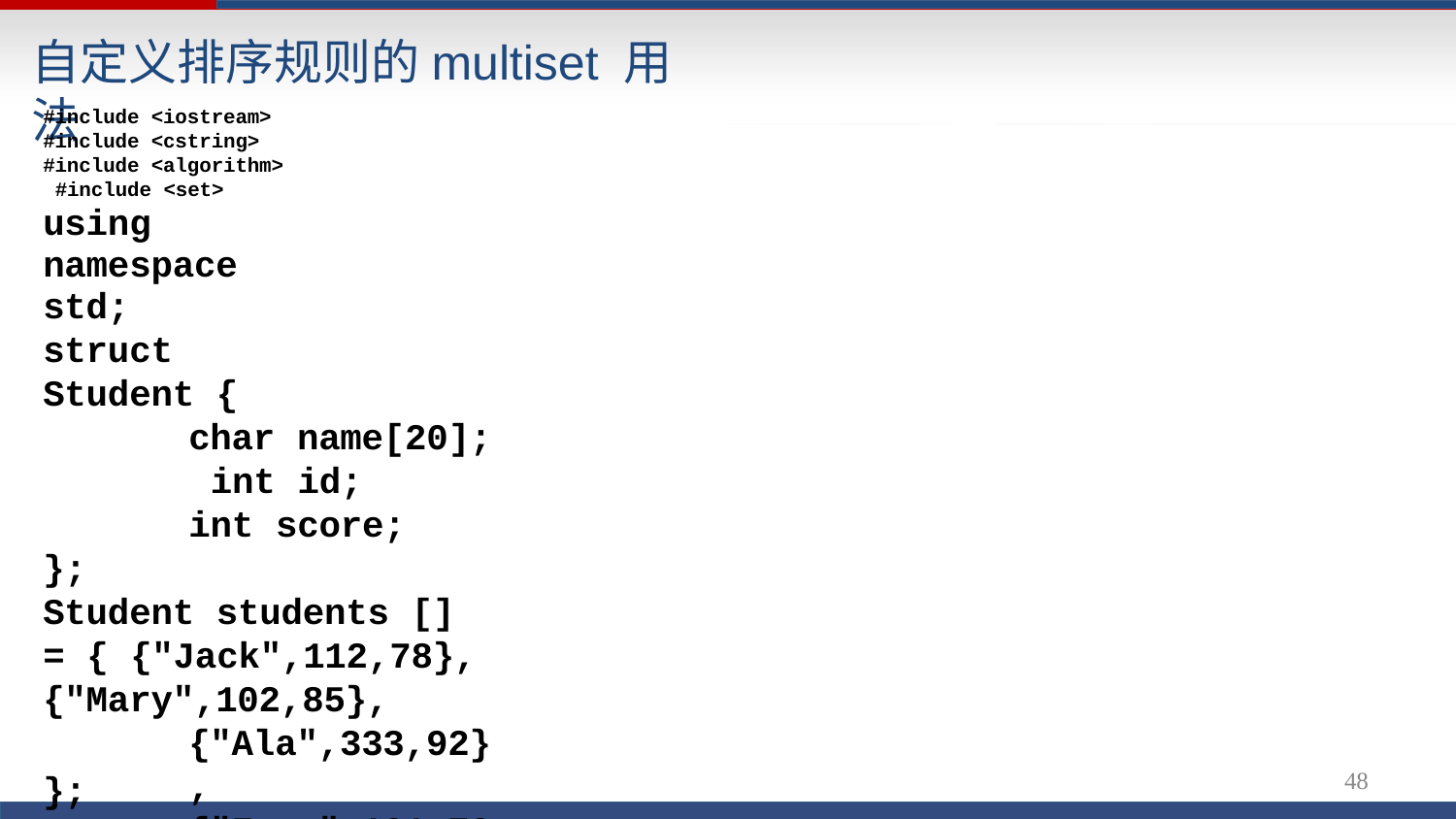

# 自定义排序规则的multiset 用法
#include <iostream>  #include <cstring>  #include <algorithm>  #include <set>
using namespace std;
struct Student {
char name[20];  int id;
int score;
};
Student students [] = { {"Jack",112,78},{"Mary",102,85},
{"Ala",333,92},{"Zero",101,70},{"Cindy",102,78}};
struct Rule {
bool operator() (const Student & s1,const Student & s2) const {  if( s1.score != s2.score)	return s1.score > s2.score;  else	return (strcmp(s1.name,s2.name) < 0);
}
48
};